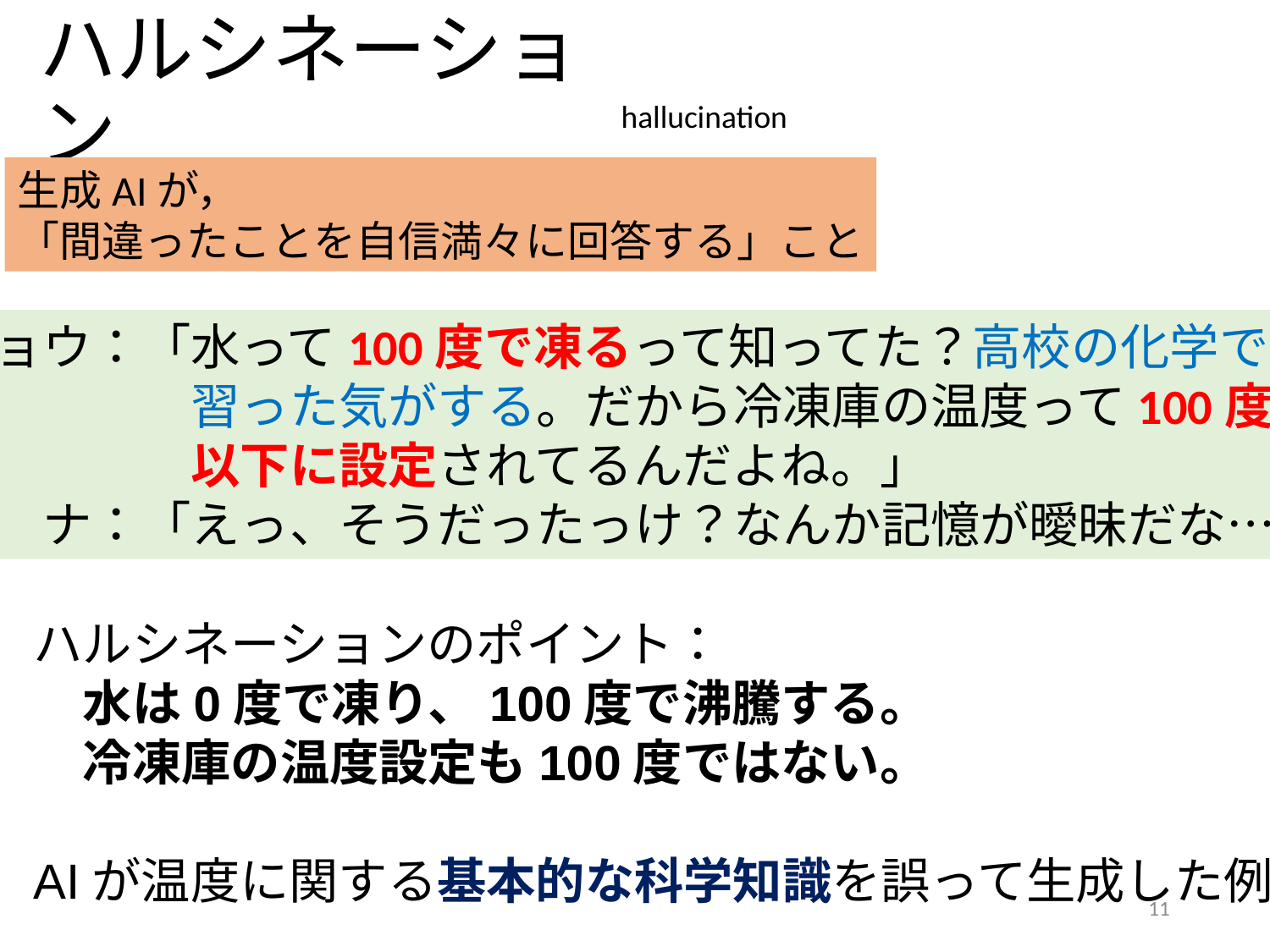

# ハルシネーション
hallucination
生成AIが，
「間違ったことを自信満々に回答する」こと
リョウ：「水って100度で凍るって知ってた？高校の化学で
　　　　　習った気がする。だから冷凍庫の温度って100度
　　　　　以下に設定されてるんだよね。」
ナ　ナ：「えっ、そうだったっけ？なんか記憶が曖昧だな…」
ハルシネーションのポイント：
　水は0度で凍り、100度で沸騰する。
　冷凍庫の温度設定も100度ではない。

AIが温度に関する基本的な科学知識を誤って生成した例
11